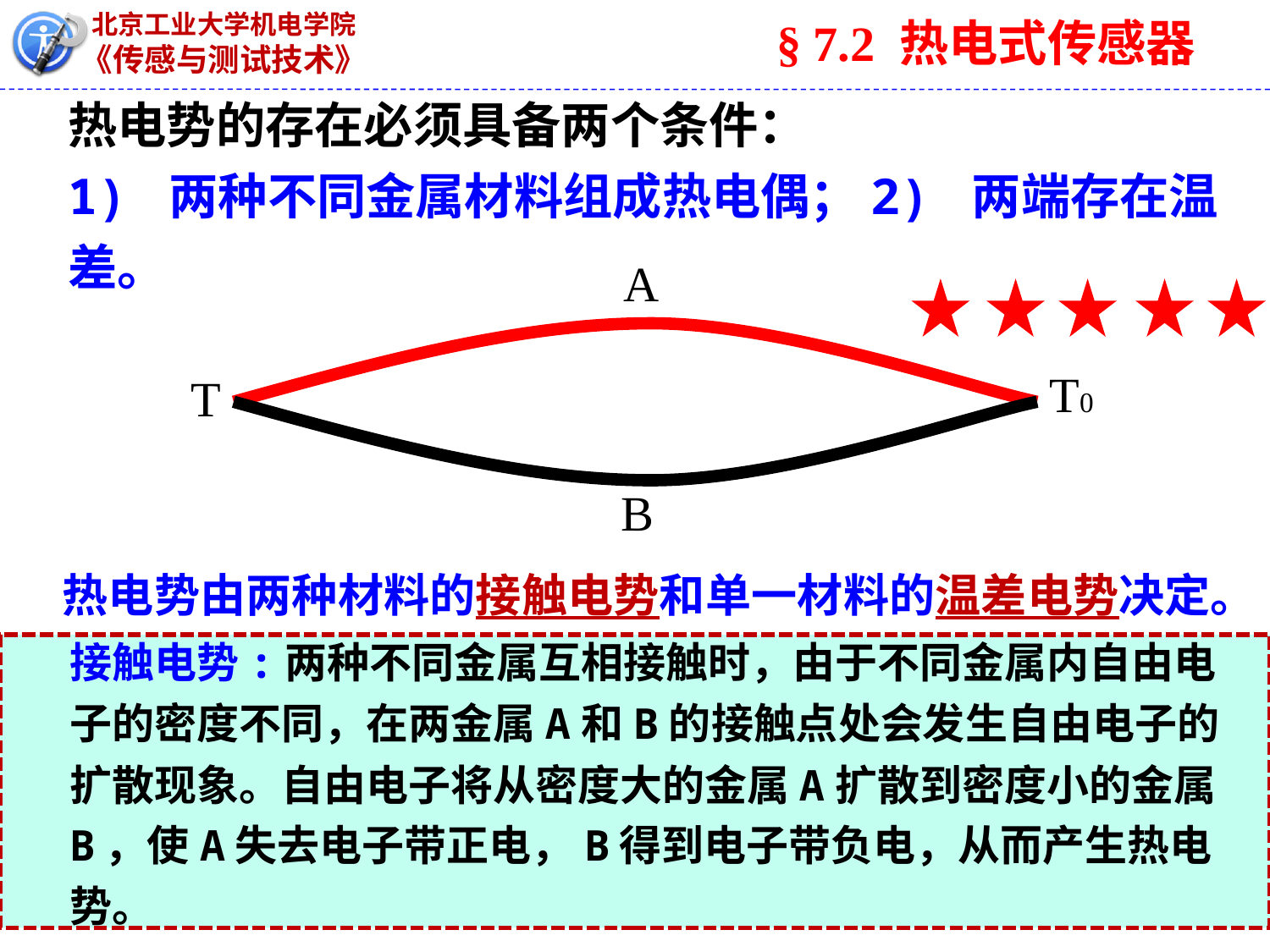

§ 7.2 热电式传感器
# 热电势的存在必须具备两个条件： 1) 两种不同金属材料组成热电偶；2) 两端存在温差。
A

T0
T
B

热电势由两种材料的接触电势和单一材料的温差电势决定。

接触电势:两种不同金属互相接触时，由于不同金属内自由电子的密度不同，在两金属A和B的接触点处会发生自由电子的扩散现象。自由电子将从密度大的金属A扩散到密度小的金属B，使A失去电子带正电，B得到电子带负电，从而产生热电势。